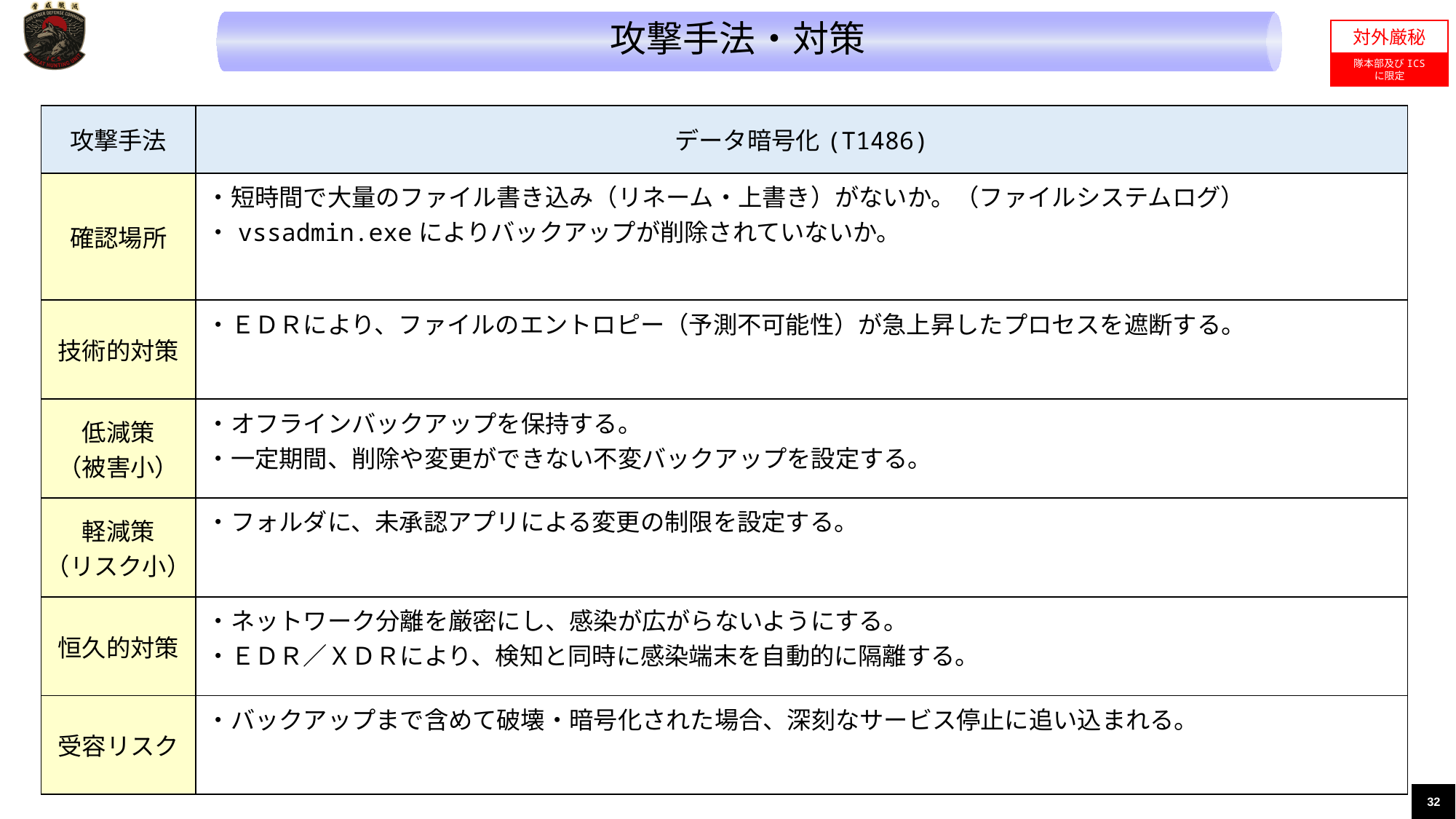

攻撃手法・対策
対外厳秘
隊本部及びICS
に限定
| 攻撃手法 | データ暗号化(T1486) |
| --- | --- |
| 確認場所 | ・短時間で大量のファイル書き込み（リネーム・上書き）がないか。（ファイルシステムログ） ・vssadmin.exeによりバックアップが削除されていないか。 |
| 技術的対策 | ・ＥＤＲにより、ファイルのエントロピー（予測不可能性）が急上昇したプロセスを遮断する。 |
| 低減策 （被害小） | ・オフラインバックアップを保持する。 ・一定期間、削除や変更ができない不変バックアップを設定する。 |
| 軽減策 （リスク小） | ・フォルダに、未承認アプリによる変更の制限を設定する。 |
| 恒久的対策 | ・ネットワーク分離を厳密にし、感染が広がらないようにする。 ・ＥＤＲ／ＸＤＲにより、検知と同時に感染端末を自動的に隔離する。 |
| 受容リスク | ・バックアップまで含めて破壊・暗号化された場合、深刻なサービス停止に追い込まれる。 |